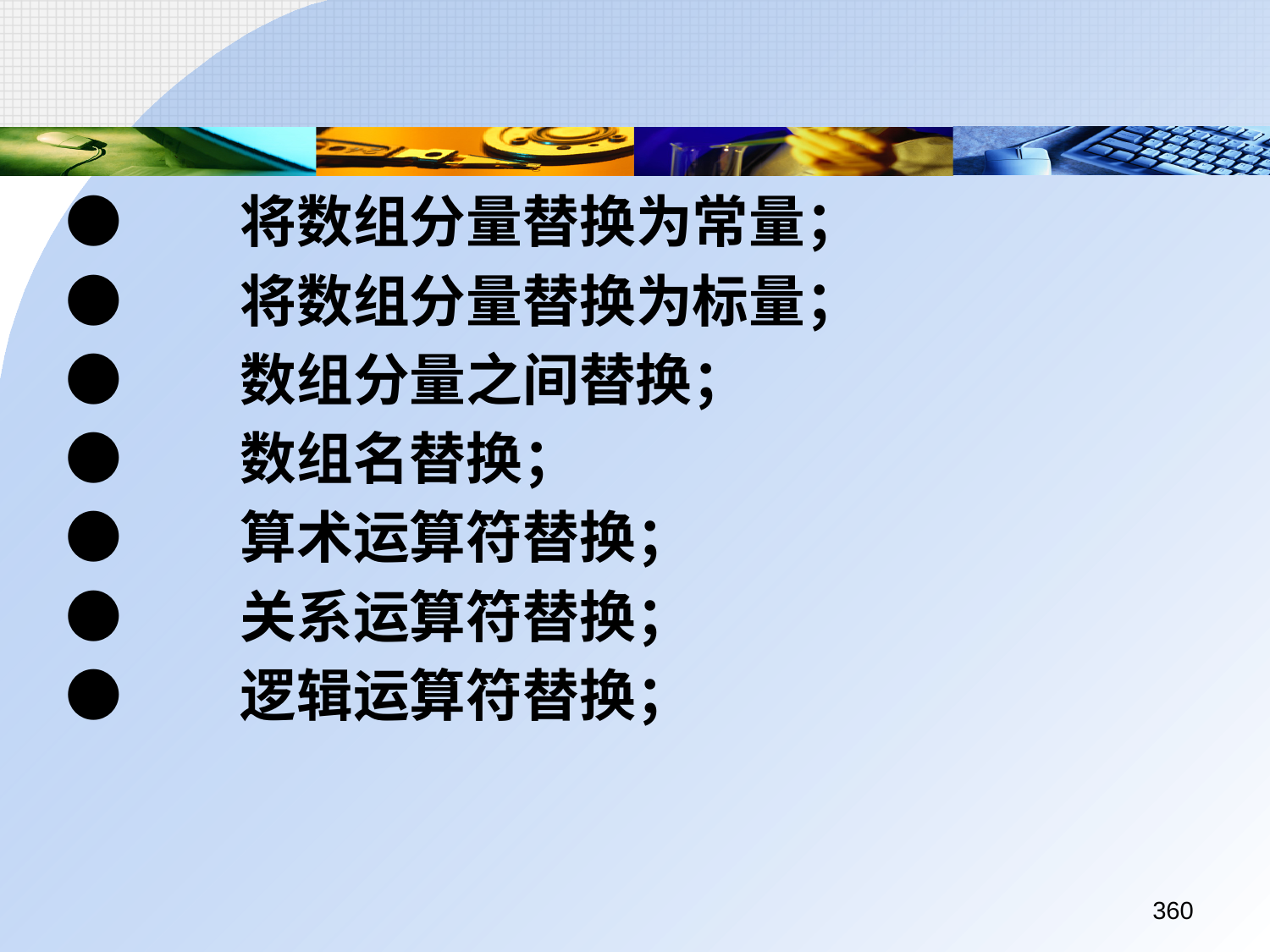

●	将数组分量替换为常量；
●	将数组分量替换为标量；
●	数组分量之间替换；
●	数组名替换；
●	算术运算符替换；
●	关系运算符替换；
●	逻辑运算符替换；
360